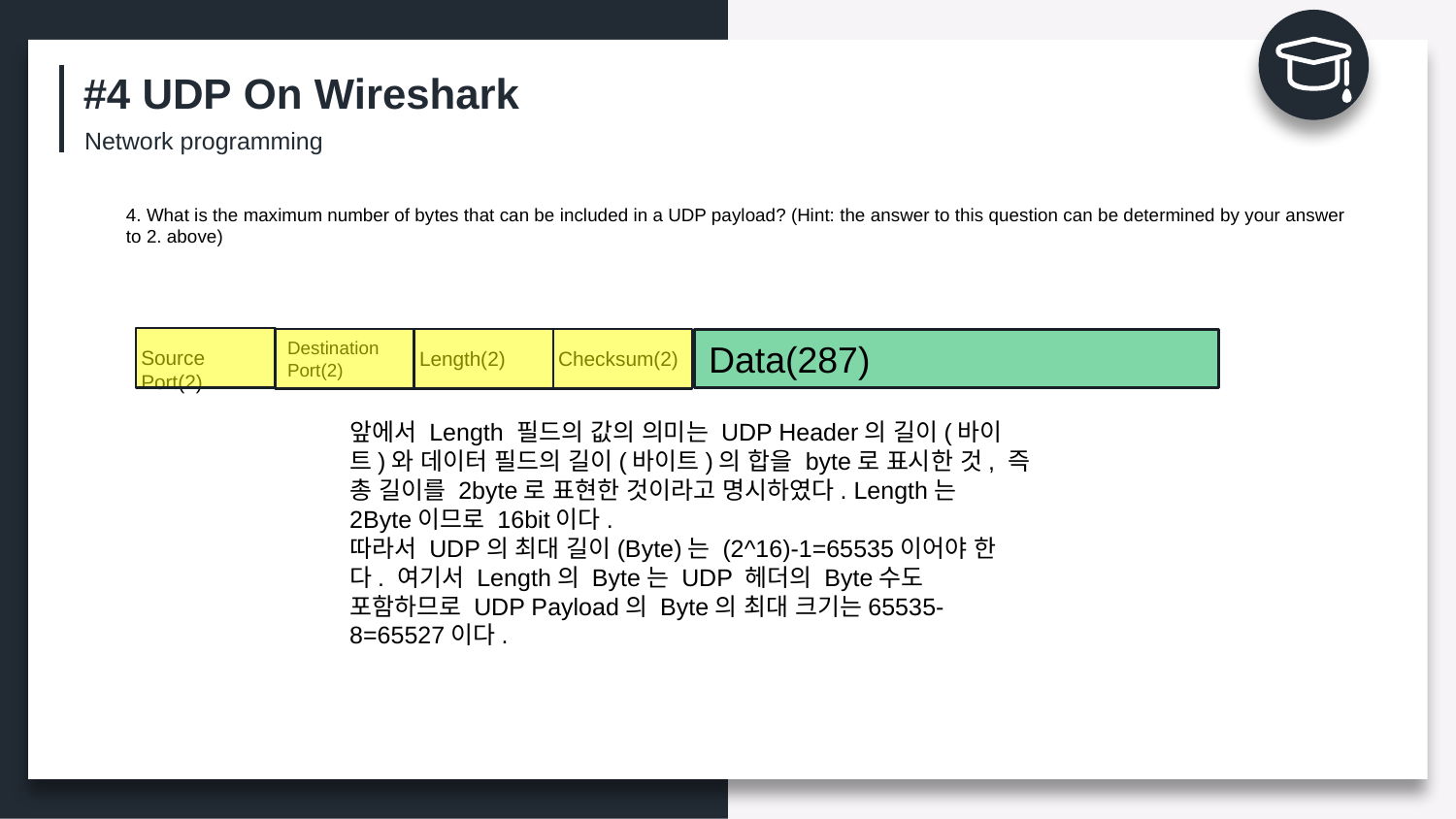

#4 UDP On Wireshark
Network programming
4. What is the maximum number of bytes that can be included in a UDP payload? (Hint: the answer to this question can be determined by your answer to 2. above)

Data(287)
Destination Port(2)
Source Port(2)
Length(2)
Checksum(2)
앞에서 Length 필드의 값의 의미는 UDP Header의 길이(바이트)와 데이터 필드의 길이(바이트)의 합을 byte로 표시한 것, 즉 총 길이를 2byte로 표현한 것이라고 명시하였다. Length는 2Byte이므로 16bit이다.
따라서 UDP의 최대 길이(Byte)는 (2^16)-1=65535이어야 한다. 여기서 Length의 Byte는 UDP 헤더의 Byte수도 포함하므로 UDP Payload의 Byte의 최대 크기는65535-8=65527이다.